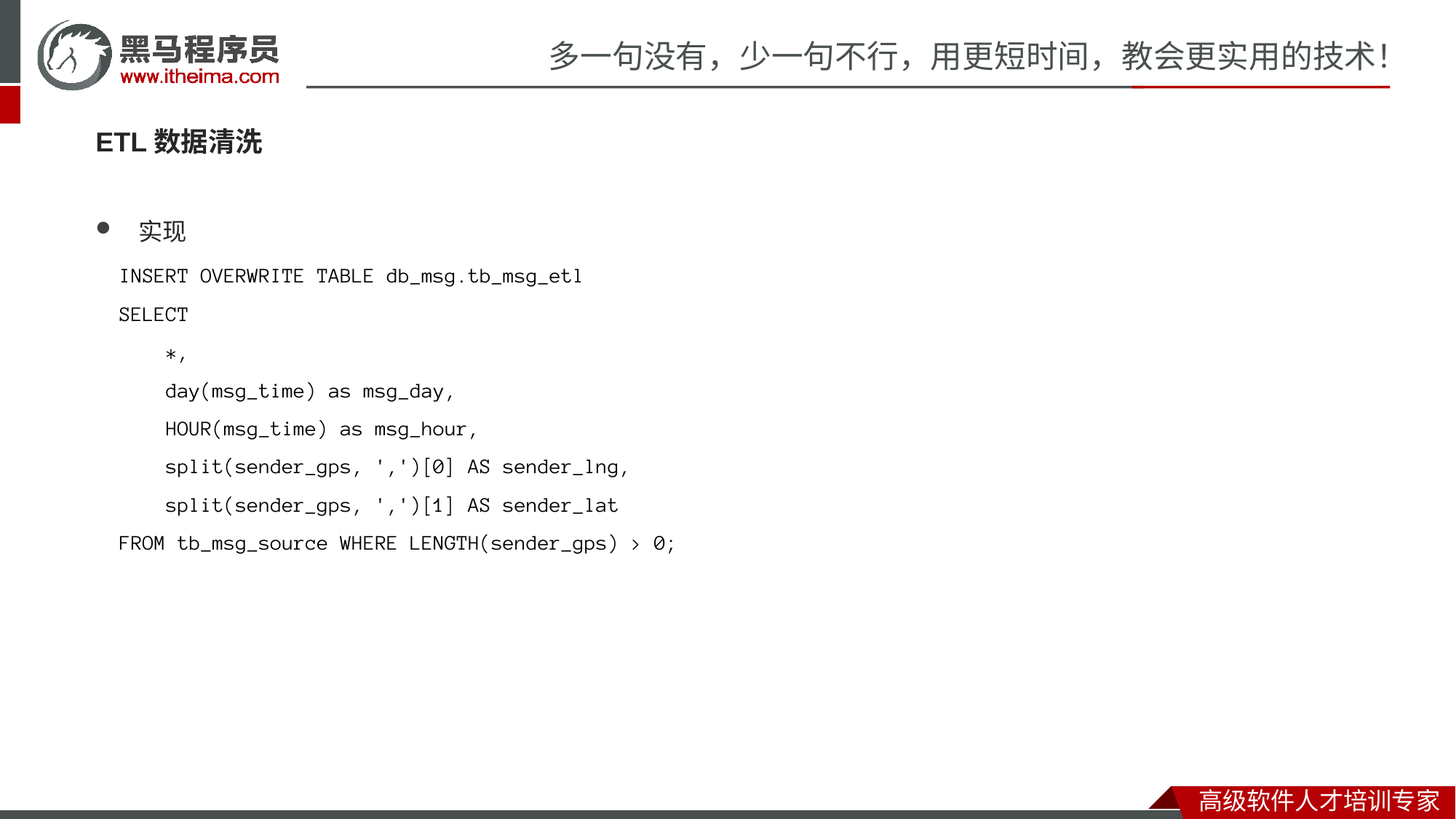

ETL数据清洗
实现
INSERT OVERWRITE TABLE db_msg.tb_msg_etl
SELECT
    *,
    day(msg_time) as msg_day,
    HOUR(msg_time) as msg_hour,
    split(sender_gps, ',')[0] AS sender_lng,
    split(sender_gps, ',')[1] AS sender_lat
FROM tb_msg_source WHERE LENGTH(sender_gps) > 0;